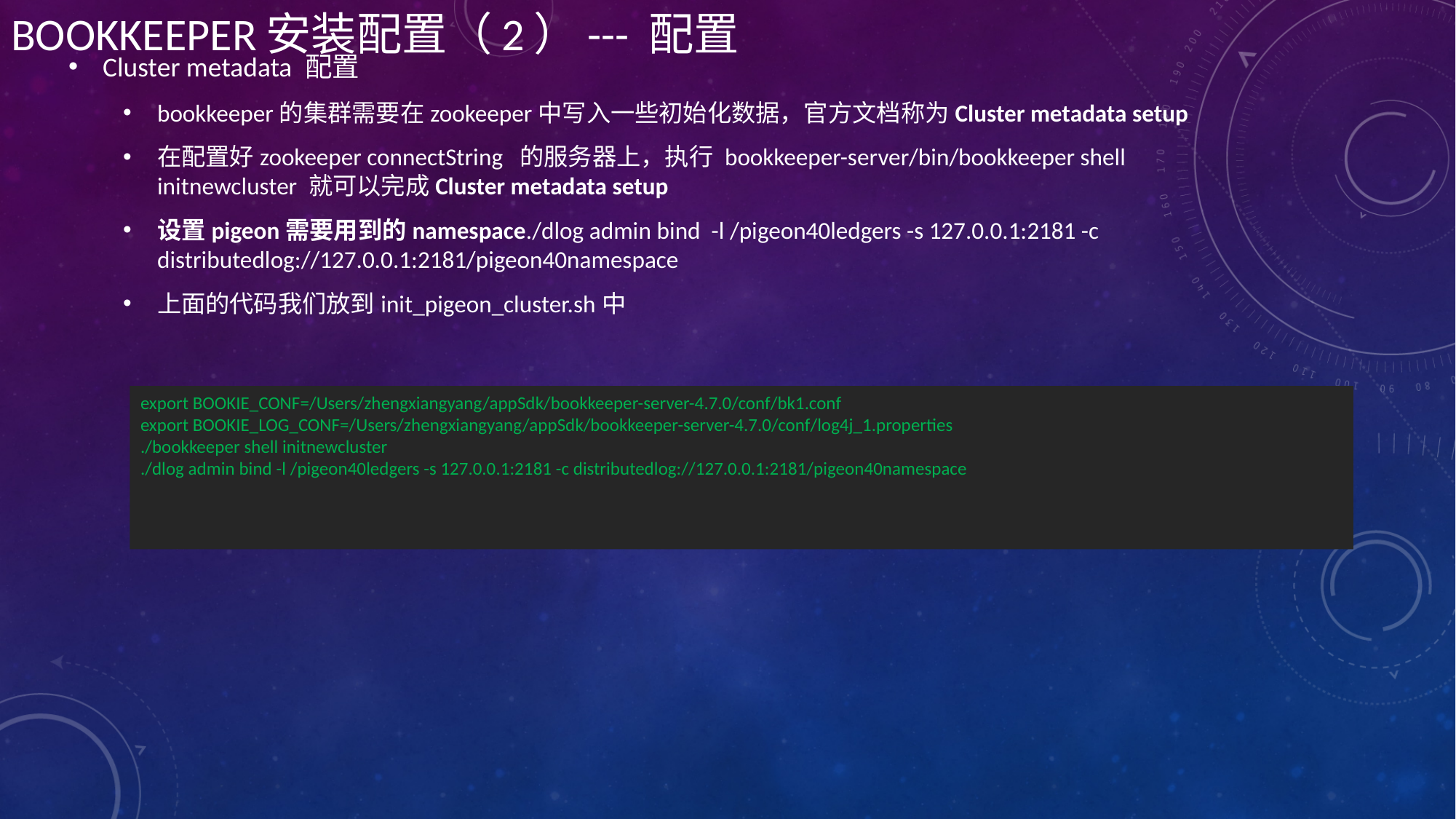

# Bookkeeper安装配置（2）--- 配置
Cluster metadata 配置
bookkeeper的集群需要在zookeeper中写入一些初始化数据，官方文档称为Cluster metadata setup
在配置好zookeeper connectString  的服务器上，执行 bookkeeper-server/bin/bookkeeper shell initnewcluster 就可以完成Cluster metadata setup
设置pigeon需要用到的namespace./dlog admin bind  -l /pigeon40ledgers -s 127.0.0.1:2181 -c distributedlog://127.0.0.1:2181/pigeon40namespace
上面的代码我们放到init_pigeon_cluster.sh中

export BOOKIE_CONF=/Users/zhengxiangyang/appSdk/bookkeeper-server-4.7.0/conf/bk1.conf
export BOOKIE_LOG_CONF=/Users/zhengxiangyang/appSdk/bookkeeper-server-4.7.0/conf/log4j_1.properties
./bookkeeper shell initnewcluster
./dlog admin bind -l /pigeon40ledgers -s 127.0.0.1:2181 -c distributedlog://127.0.0.1:2181/pigeon40namespace